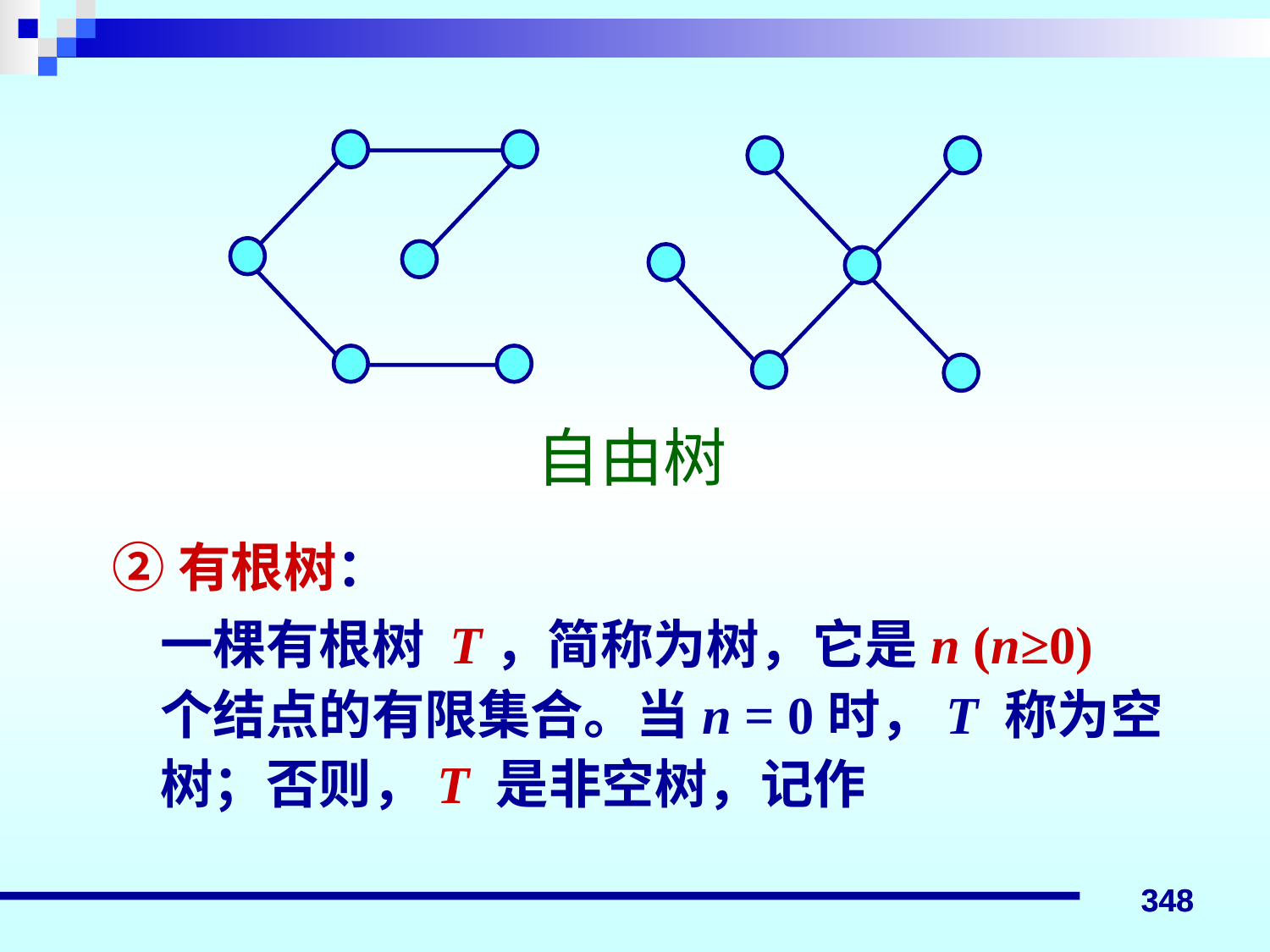

# 自由树

②有根树：
	一棵有根树 T，简称为树，它是n (n≥0) 个结点的有限集合。当n = 0时，T 称为空树；否则，T 是非空树，记作
348
348